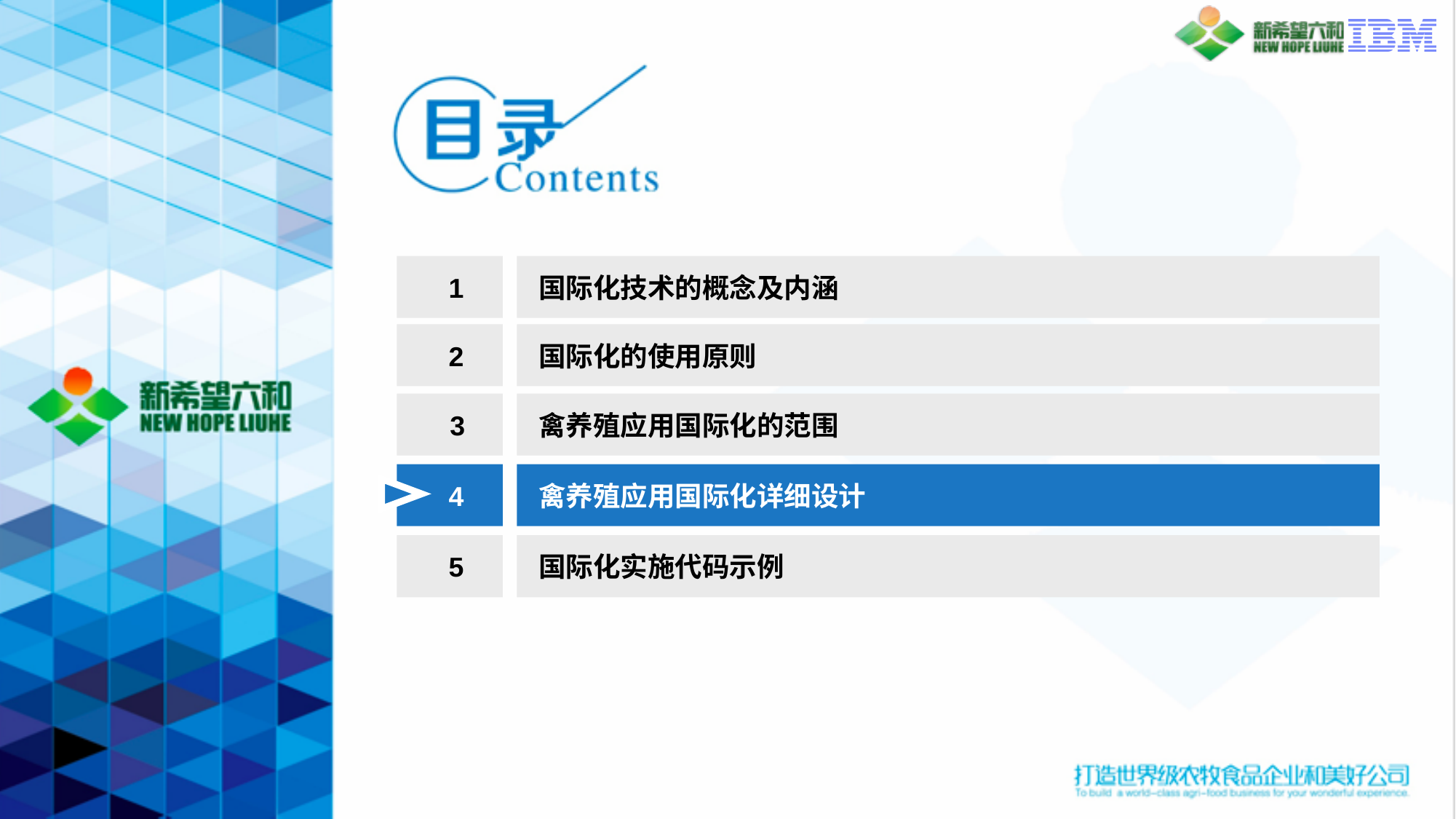

1
国际化技术的概念及内涵
2
国际化的使用原则
  3
禽养殖应用国际化的范围
4
禽养殖应用国际化详细设计

5
国际化实施代码示例